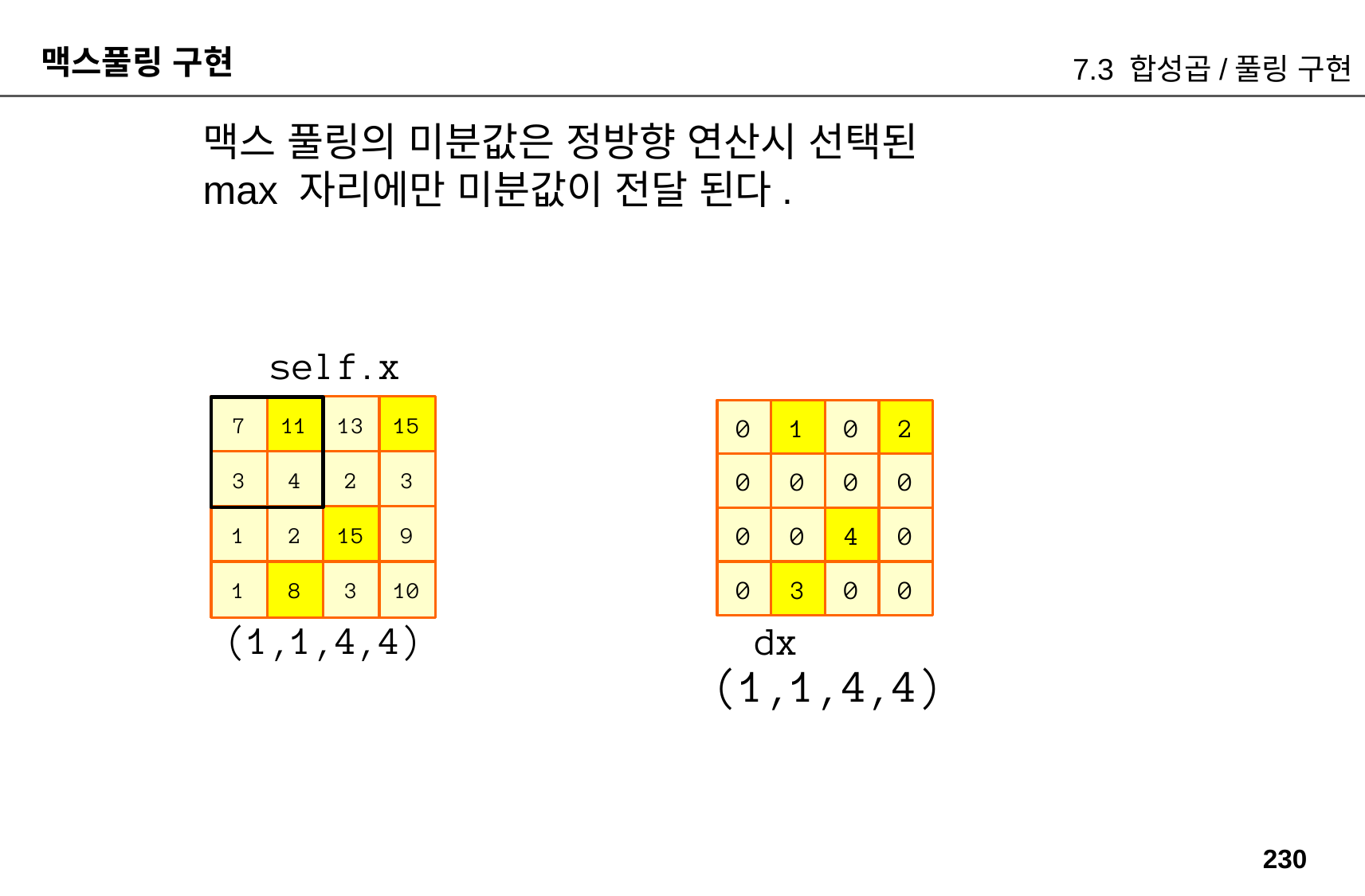

맥스풀링 구현
7.3 합성곱/풀링 구현
맥스 풀링의 미분값은 정방향 연산시 선택된
max 자리에만 미분값이 전달 된다.
self.x
7
11
13
15

0
1
0
2
3
4
2
3
0
0
0
0
1
2
15
9
0
0
4
0
1
8
3
10
0
3
0
0
(1,1,4,4)
dx
(1,1,4,4)